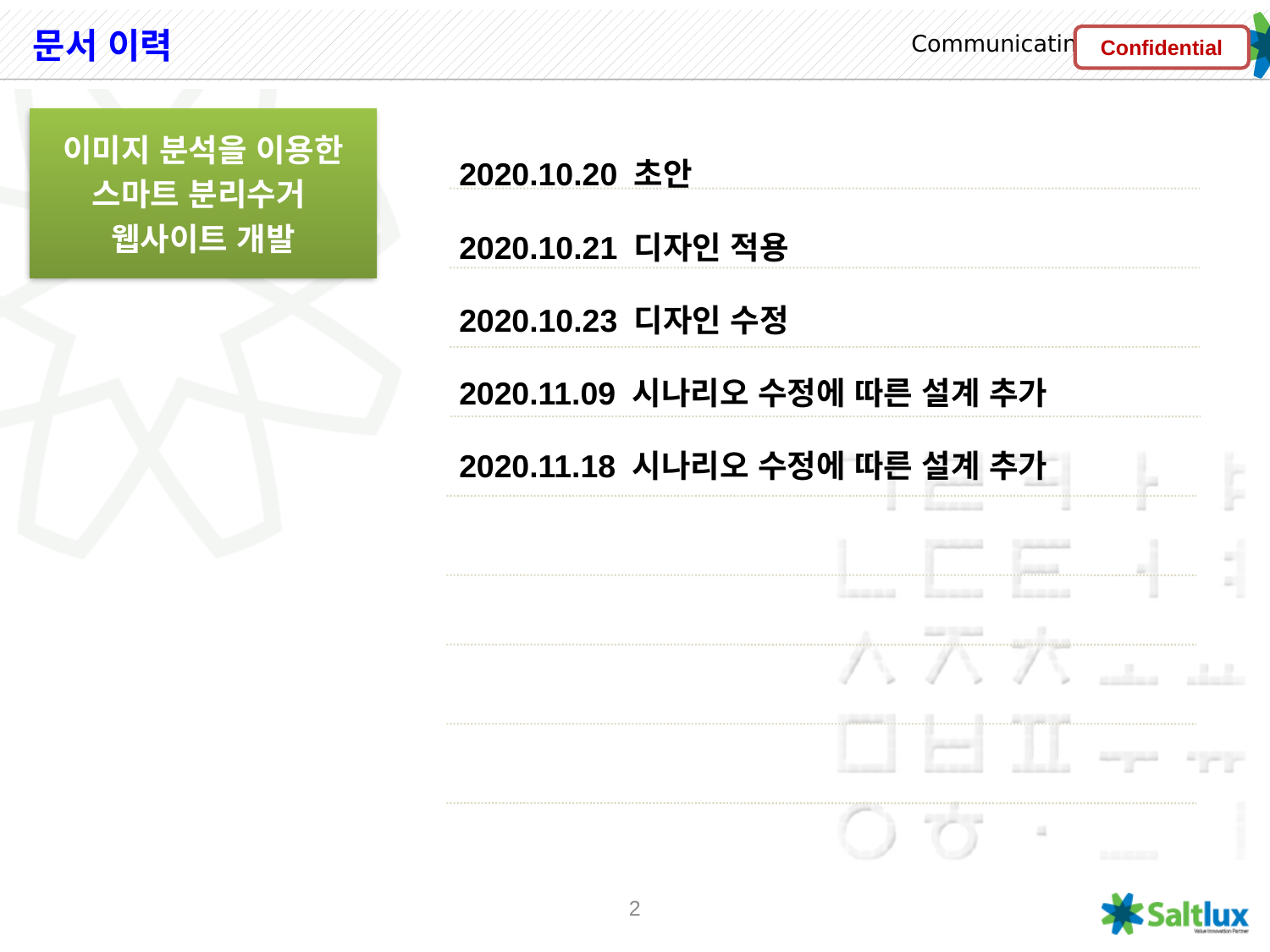

# 문서 이력
Confidential
이미지 분석을 이용한
스마트 분리수거
웹사이트 개발
2020.10.20 초안
2020.10.21 디자인 적용
2020.10.23 디자인 수정
2020.11.09 시나리오 수정에 따른 설계 추가
2020.11.18 시나리오 수정에 따른 설계 추가

2